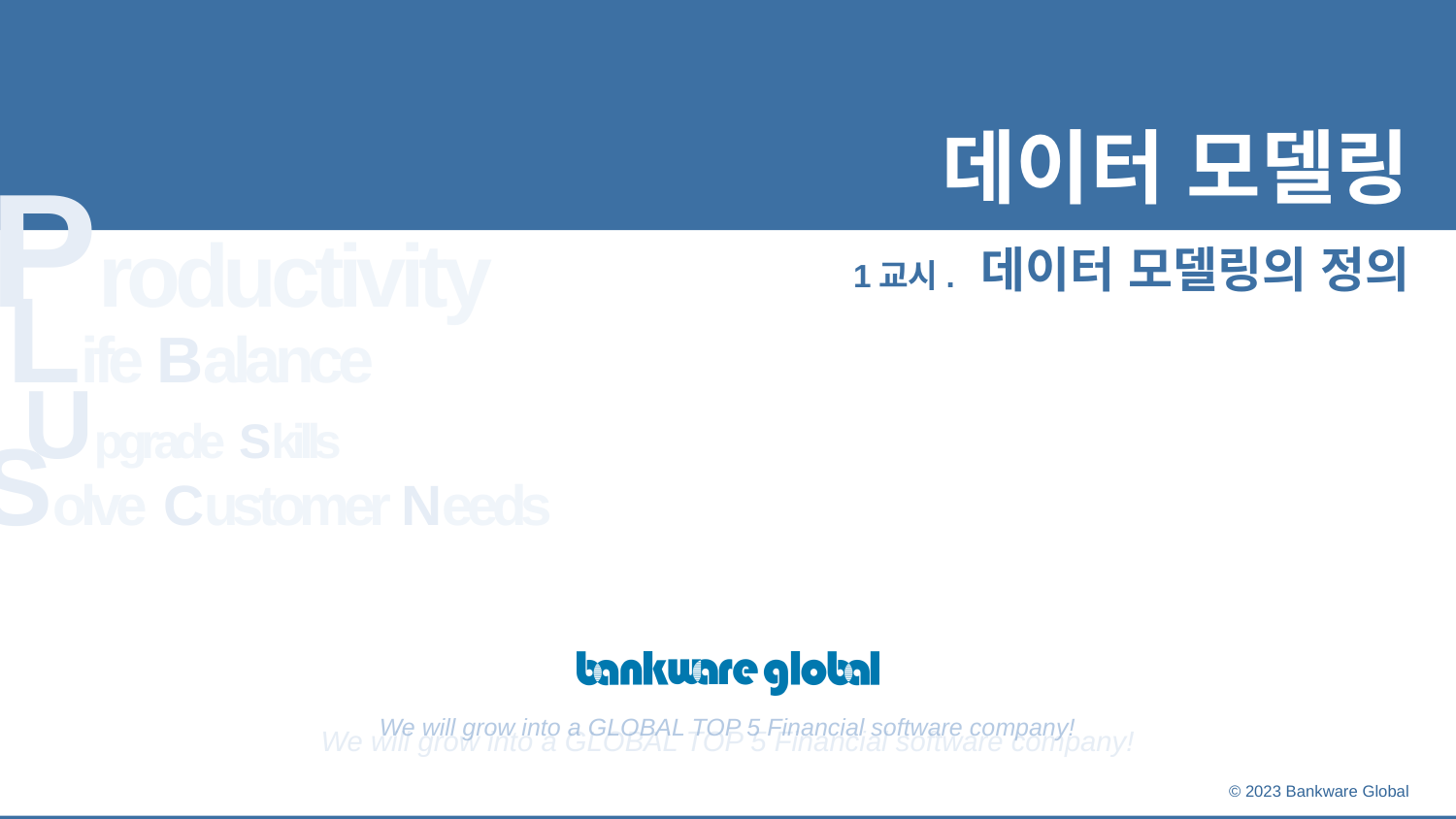

# 데이터 모델링
1교시.  데이터 모델링의 정의